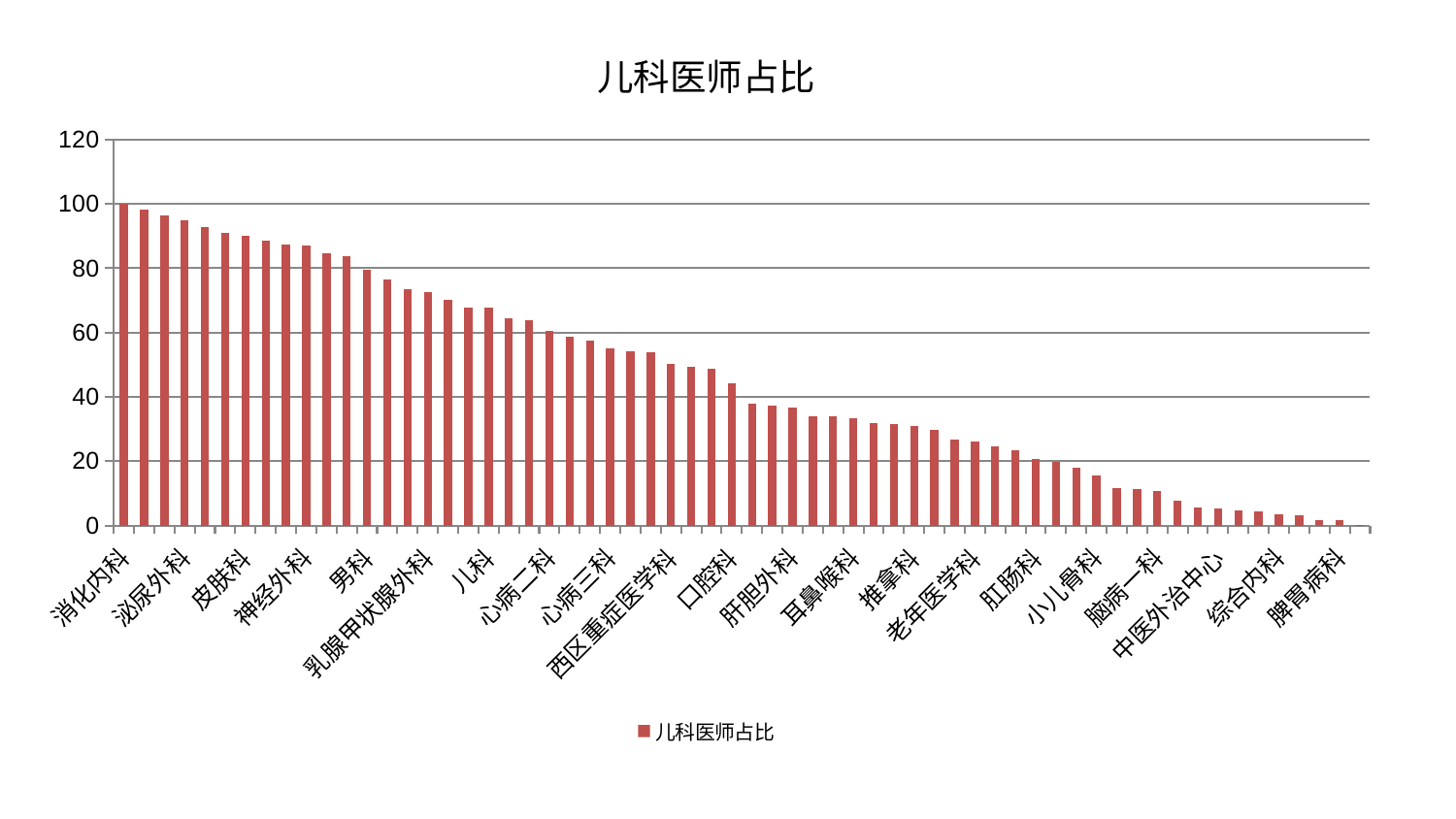

### Chart: 儿科医师占比

| Category | 儿科医师占比 |
|---|---|
| 消化内科 | 100.0 |
| 呼吸内科 | 98.20675218687651 |
| 小儿推拿科 | 96.34910689328053 |
| 泌尿外科 | 94.99710989679718 |
| 东区重症医学科 | 92.9022174923089 |
| 妇二科 | 91.01578608832774 |
| 皮肤科 | 90.20160579587998 |
| 关节骨科 | 88.67538146548877 |
| 显微骨科 | 87.2647025870731 |
| 神经外科 | 87.07650922456523 |
| 骨科 | 84.659516299148 |
| 东区肾病科 | 83.80403485019683 |
| 男科 | 79.46864143953239 |
| 周围血管科 | 76.66077436294115 |
| 运动损伤骨科 | 73.59572846517601 |
| 乳腺甲状腺外科 | 72.7213724810594 |
| 内分泌科 | 70.18431004021679 |
| 脾胃科消化科合并 | 67.7869152027134 |
| 儿科 | 67.67709063465057 |
| 脑病二科 | 64.46403424390311 |
| 眼科 | 63.9081684586094 |
| 心病二科 | 60.50426704499904 |
| 创伤骨科 | 58.81982728289463 |
| 神经内科 | 57.45794771451387 |
| 心病三科 | 54.99828332310817 |
| 普通外科 | 54.32013045959186 |
| 微创骨科 | 53.92091043397673 |
| 西区重症医学科 | 50.35216607291198 |
| 脑病三科 | 49.332677695693114 |
| 医院 | 48.85036915729077 |
| 口腔科 | 44.290524336507296 |
| 血液科 | 37.84915226683976 |
| 妇科 | 37.2951456165788 |
| 肝胆外科 | 36.546980968915705 |
| 肝病科 | 34.04221025294545 |
| 妇科妇二科合并 | 33.862060105003486 |
| 耳鼻喉科 | 33.35326252154505 |
| 中医经典科 | 31.97098927081179 |
| 心血管内科 | 31.527670800925115 |
| 推拿科 | 31.062602813810443 |
| 风湿病科 | 29.66744418856118 |
| 肿瘤内科 | 26.8449978441701 |
| 老年医学科 | 26.178553814398207 |
| 针灸科 | 24.65256543543752 |
| 美容皮肤科 | 23.449712868762653 |
| 肛肠科 | 20.7741310603492 |
| 胸外科 | 19.736230762959057 |
| 肾病科 | 17.879358581735513 |
| 小儿骨科 | 15.61491700902446 |
| 心病一科 | 11.555800562665885 |
| 心病四科 | 11.225958950591165 |
| 脑病一科 | 10.616735508784464 |
| 身心医学科 | 7.704942486311258 |
| 产科 | 5.670858216448673 |
| 中医外治中心 | 5.285188594456054 |
| 脊柱骨科 | 4.580491982918452 |
| 治未病中心 | 4.262727677770136 |
| 综合内科 | 3.5715053373585954 |
| 重症医学科 | 3.1720005978854373 |
| 肾脏内科 | 1.761297545587709 |
| 脾胃病科 | 1.684421024400699 |
| 康复科 | 0.19522196532992206 |
24